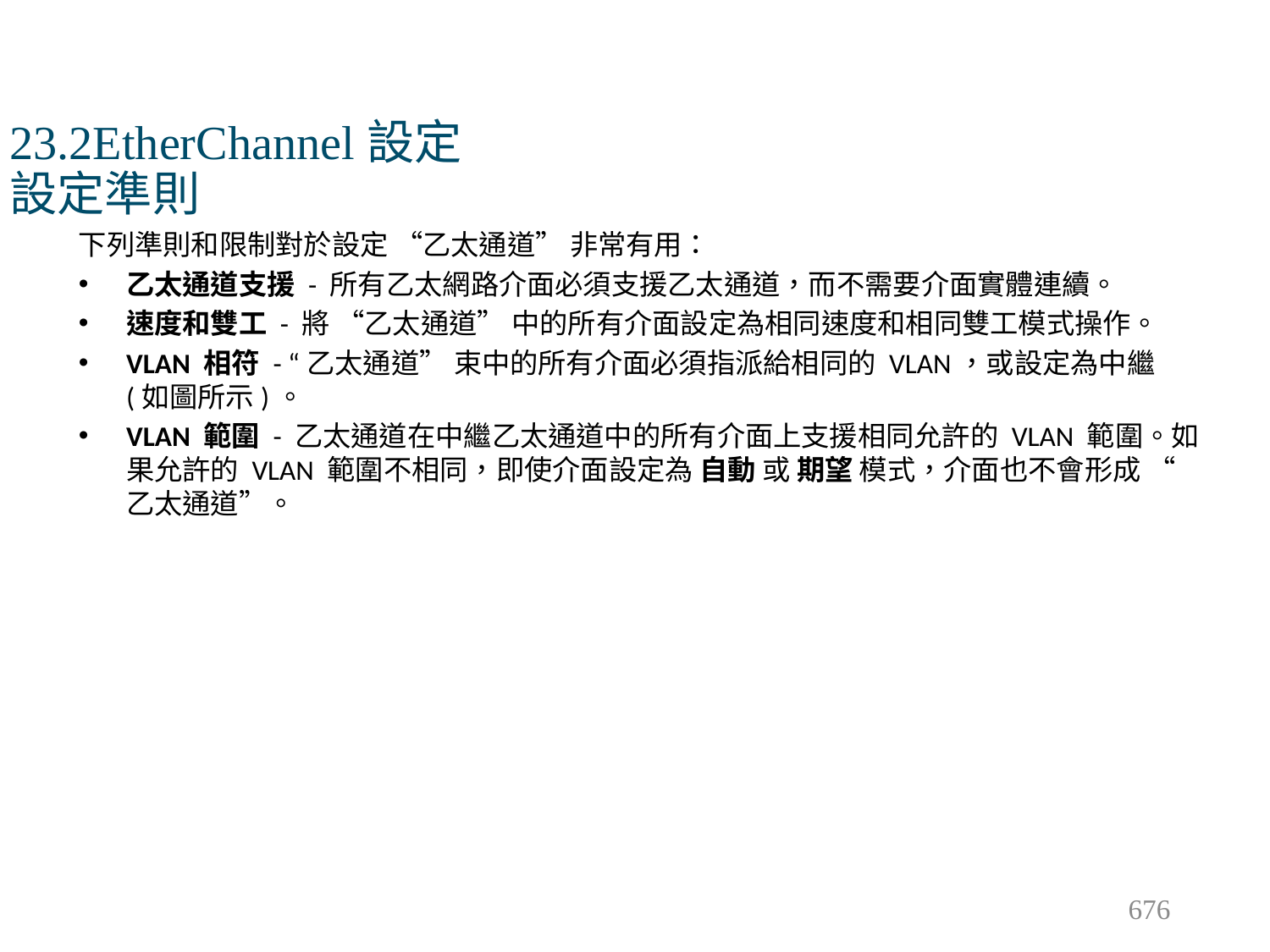

# 23.2EtherChannel設定 設定準則
下列準則和限制對於設定 “乙太通道” 非常有用：
乙太通道支援 - 所有乙太網路介面必須支援乙太通道，而不需要介面實體連續。
速度和雙工 - 將 “乙太通道” 中的所有介面設定為相同速度和相同雙工模式操作。
VLAN 相符 - “乙太通道” 束中的所有介面必須指派給相同的 VLAN，或設定為中繼 (如圖所示)。
VLAN 範圍 - 乙太通道在中繼乙太通道中的所有介面上支援相同允許的 VLAN 範圍。如果允許的 VLAN 範圍不相同，即使介面設定為 自動 或 期望 模式，介面也不會形成 “乙太通道”。

676